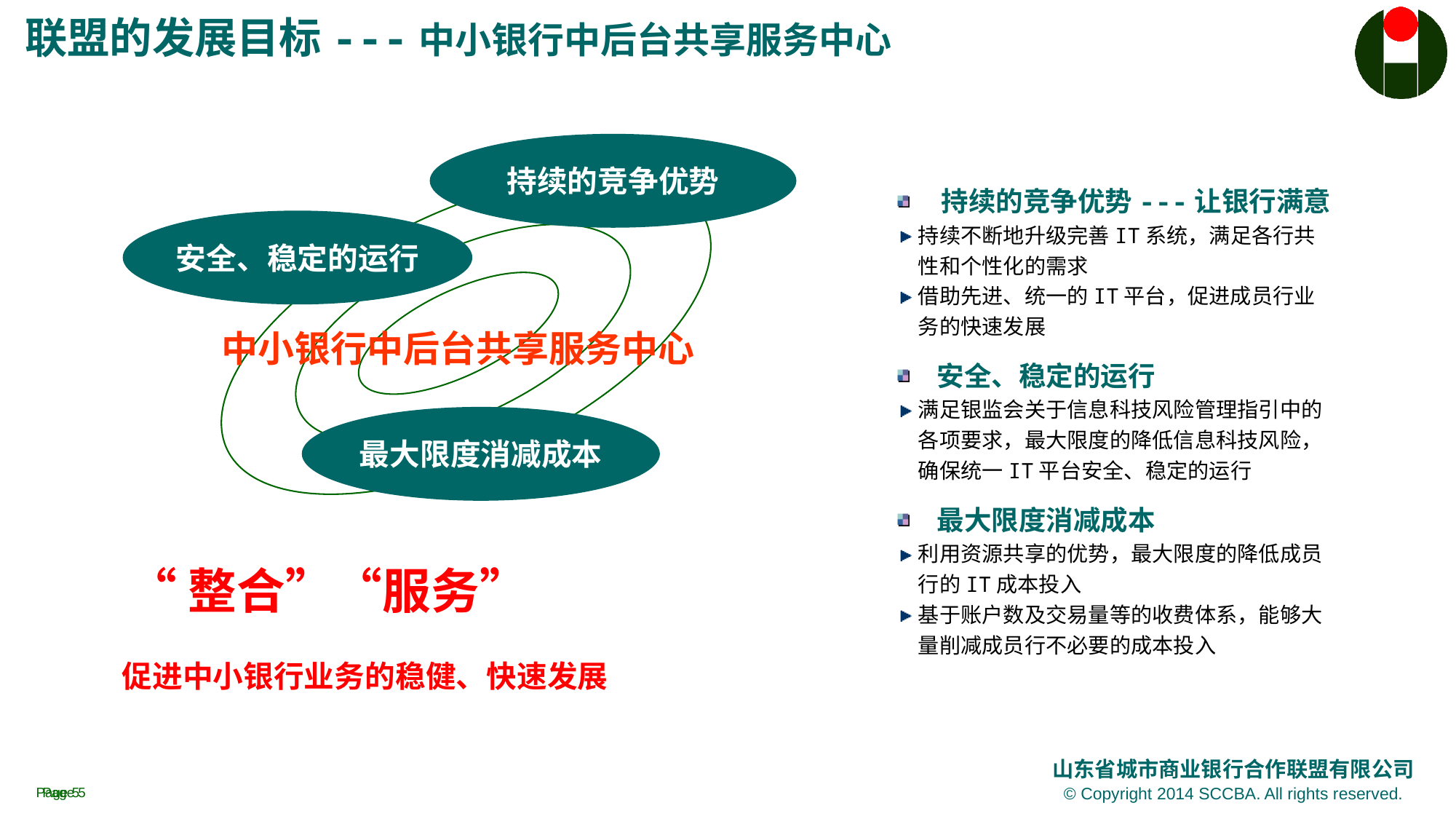

联盟的发展目标---中小银行中后台共享服务中心

持续的竞争优势
  持续的竞争优势---让银行满意
持续不断地升级完善IT系统，满足各行共性和个性化的需求
借助先进、统一的IT平台，促进成员行业务的快速发展
  安全、稳定的运行
满足银监会关于信息科技风险管理指引中的各项要求，最大限度的降低信息科技风险，确保统一IT平台安全、稳定的运行
  最大限度消减成本
利用资源共享的优势，最大限度的降低成员行的IT成本投入
基于账户数及交易量等的收费体系，能够大量削减成员行不必要的成本投入
安全、稳定的运行

中小银行中后台共享服务中心
最大限度消减成本
“整合”“服务”
促进中小银行业务的稳健、快速发展
Page 5
Page 5